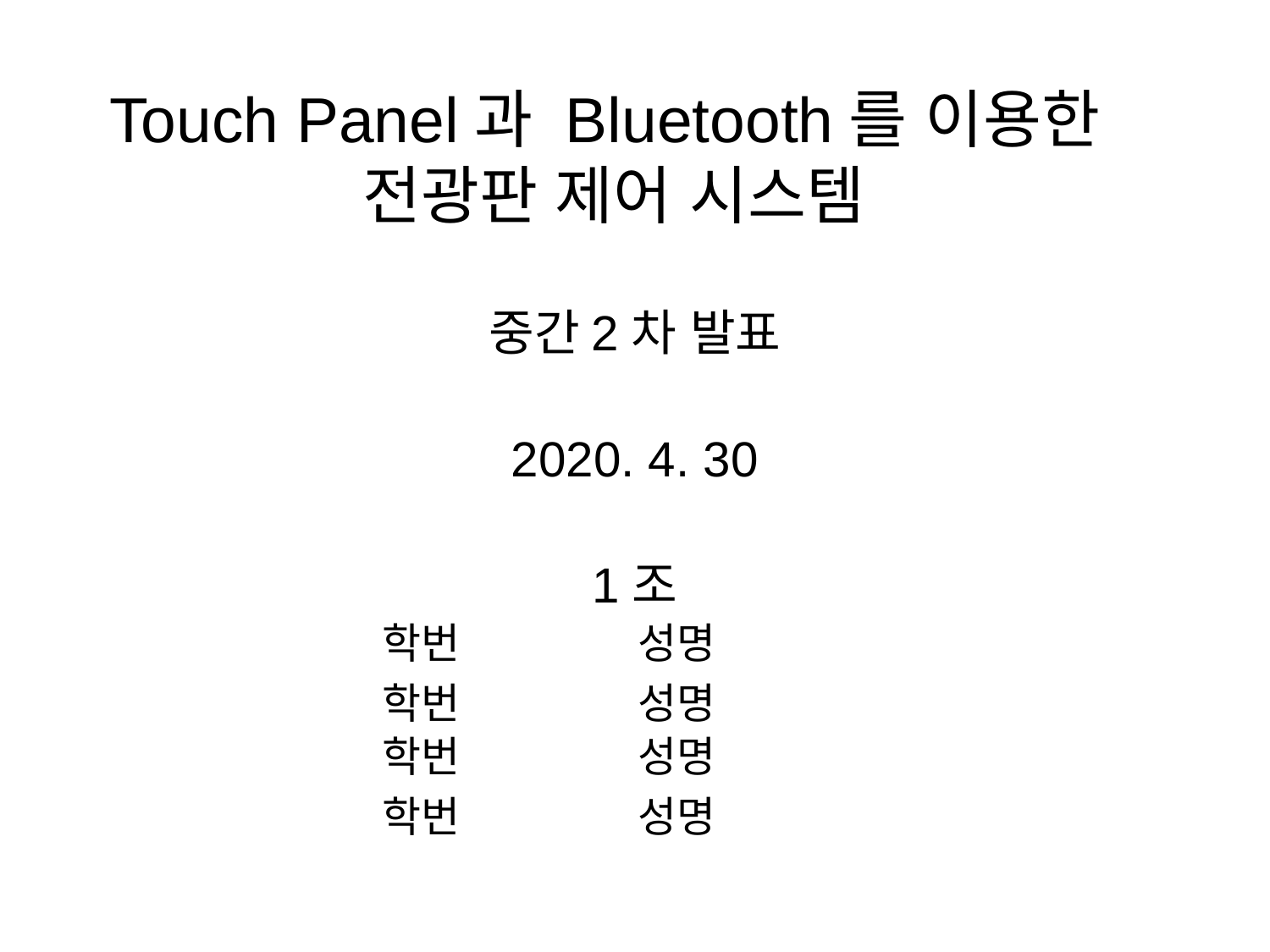

# Touch Panel과 Bluetooth를 이용한 전광판 제어 시스템

중간2차 발표

2020. 4. 30

1조
                         학번               성명
                         학번               성명
                         학번               성명
                         학번               성명